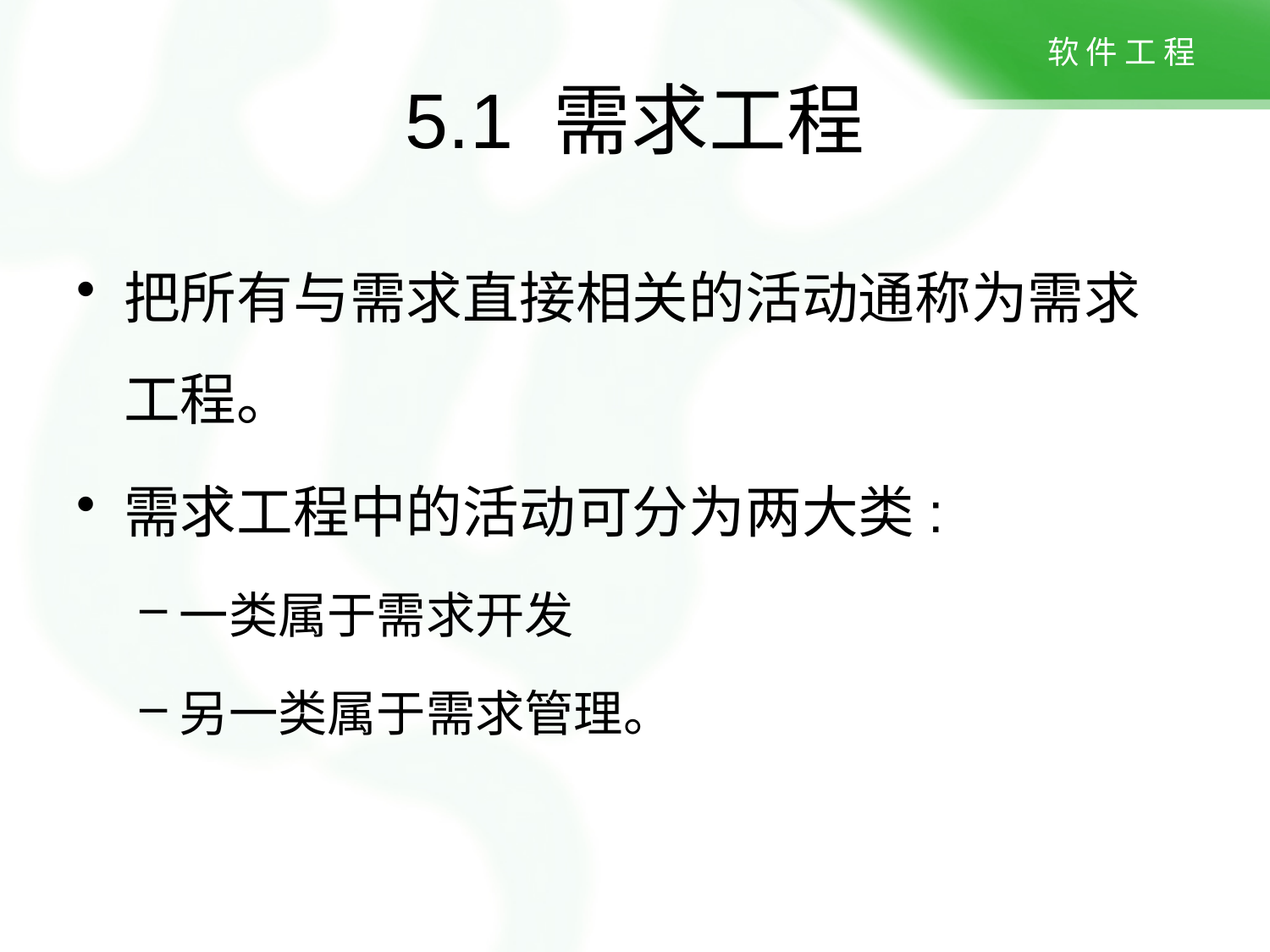

# 5.1 需求工程
把所有与需求直接相关的活动通称为需求工程。
需求工程中的活动可分为两大类:
一类属于需求开发
另一类属于需求管理。